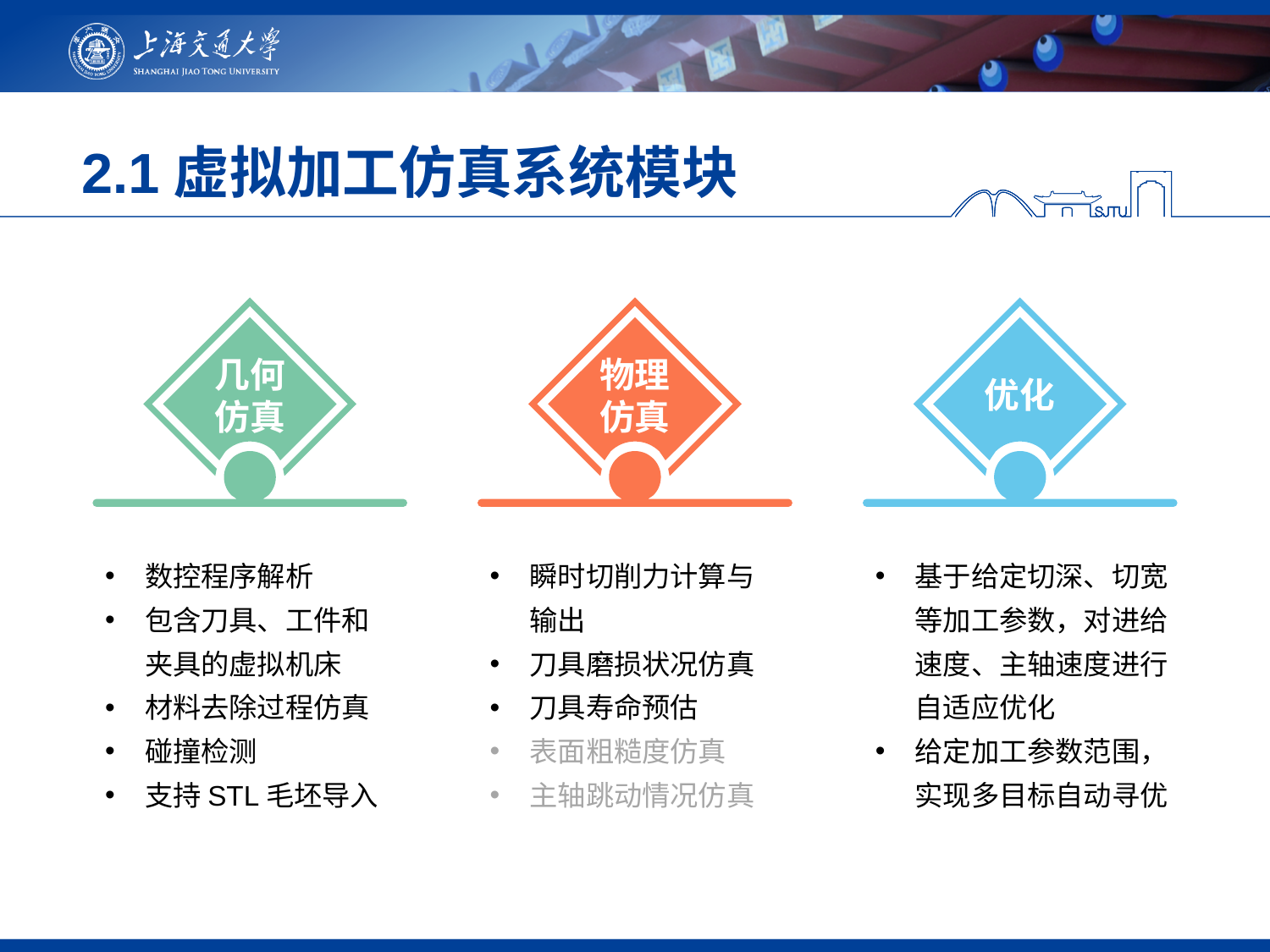

# 2.1虚拟加工仿真系统模块
几何
仿真
物理
仿真
优化

数控程序解析
包含刀具、工件和夹具的虚拟机床
材料去除过程仿真
碰撞检测
支持STL毛坯导入
瞬时切削力计算与输出
刀具磨损状况仿真
刀具寿命预估
表面粗糙度仿真
主轴跳动情况仿真
基于给定切深、切宽等加工参数，对进给速度、主轴速度进行自适应优化
给定加工参数范围，实现多目标自动寻优